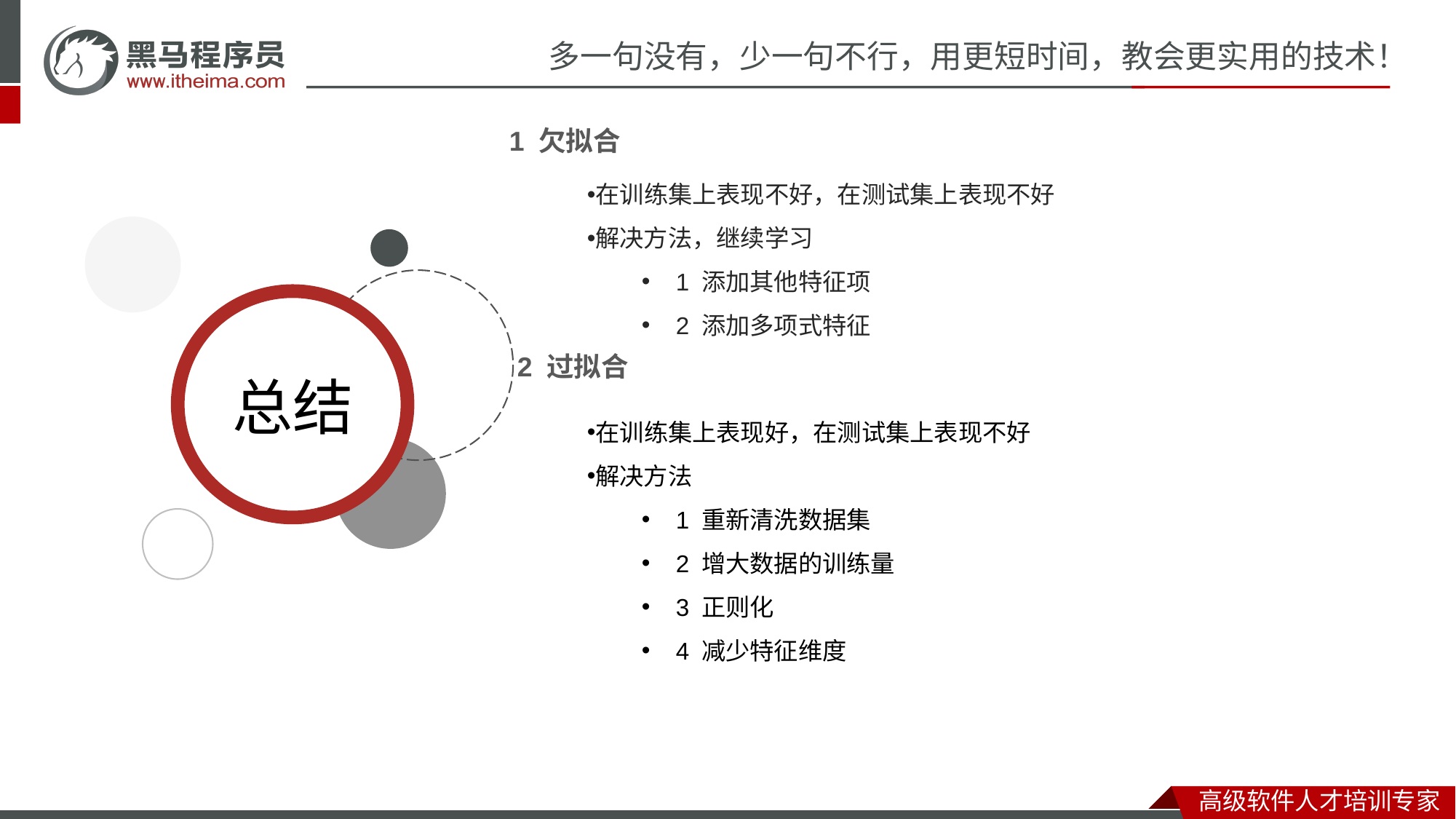

1 欠拟合
在训练集上表现不好，在测试集上表现不好
解决方法，继续学习
1 添加其他特征项
2 添加多项式特征
2 过拟合
在训练集上表现好，在测试集上表现不好
解决方法
1 重新清洗数据集
2 增大数据的训练量
3 正则化
4 减少特征维度